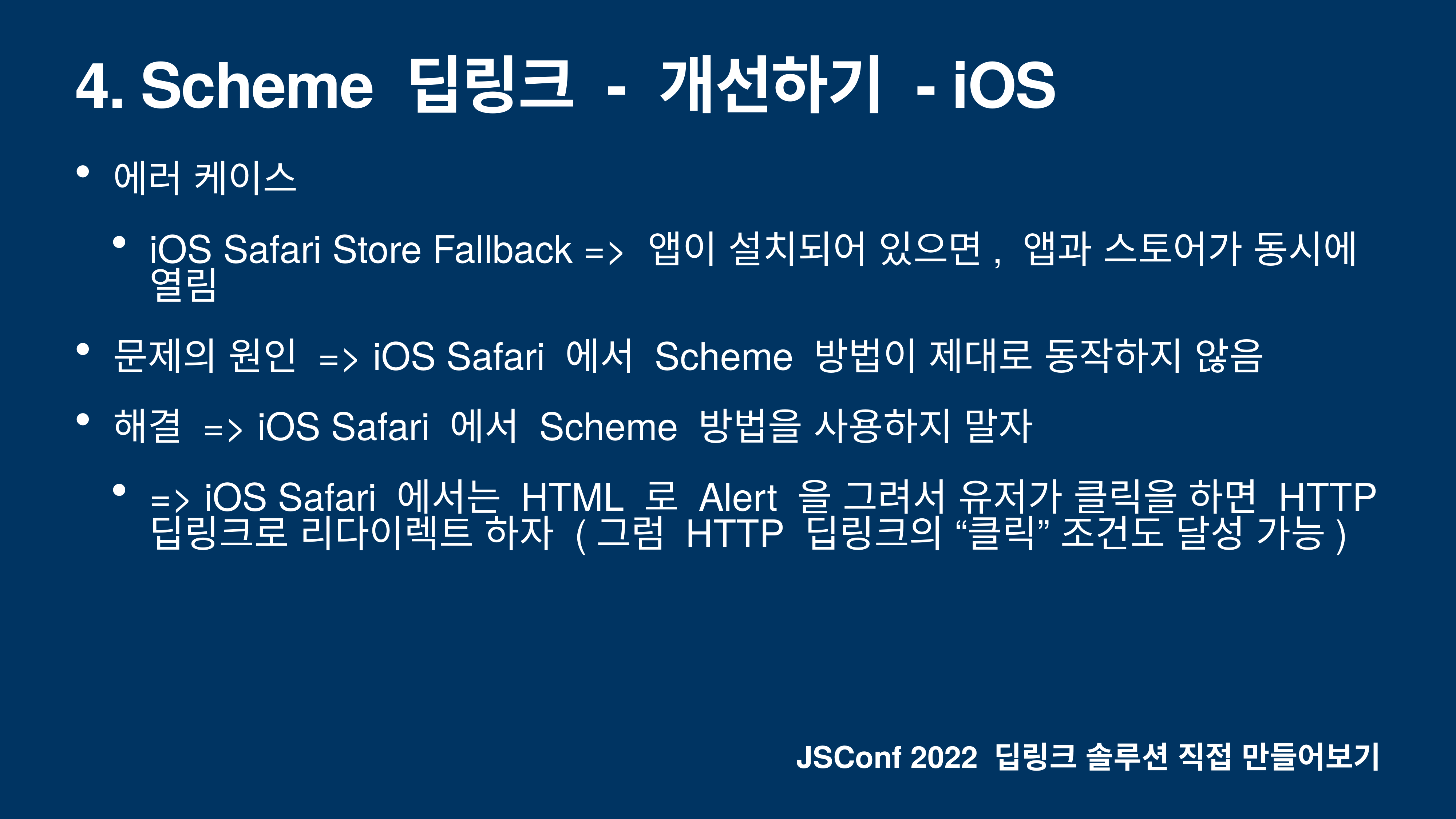

# 4. Scheme 딥링크 - 개선하기 - iOS
에러 케이스
iOS Safari Store Fallback => 앱이 설치되어 있으면, 앱과 스토어가 동시에 열림
문제의 원인 => iOS Safari 에서 Scheme 방법이 제대로 동작하지 않음
해결 => iOS Safari 에서 Scheme 방법을 사용하지 말자
=> iOS Safari 에서는 HTML 로 Alert 을 그려서 유저가 클릭을 하면 HTTP 딥링크로 리다이렉트 하자 (그럼 HTTP 딥링크의 “클릭” 조건도 달성 가능)
JSConf 2022 딥링크 솔루션 직접 만들어보기